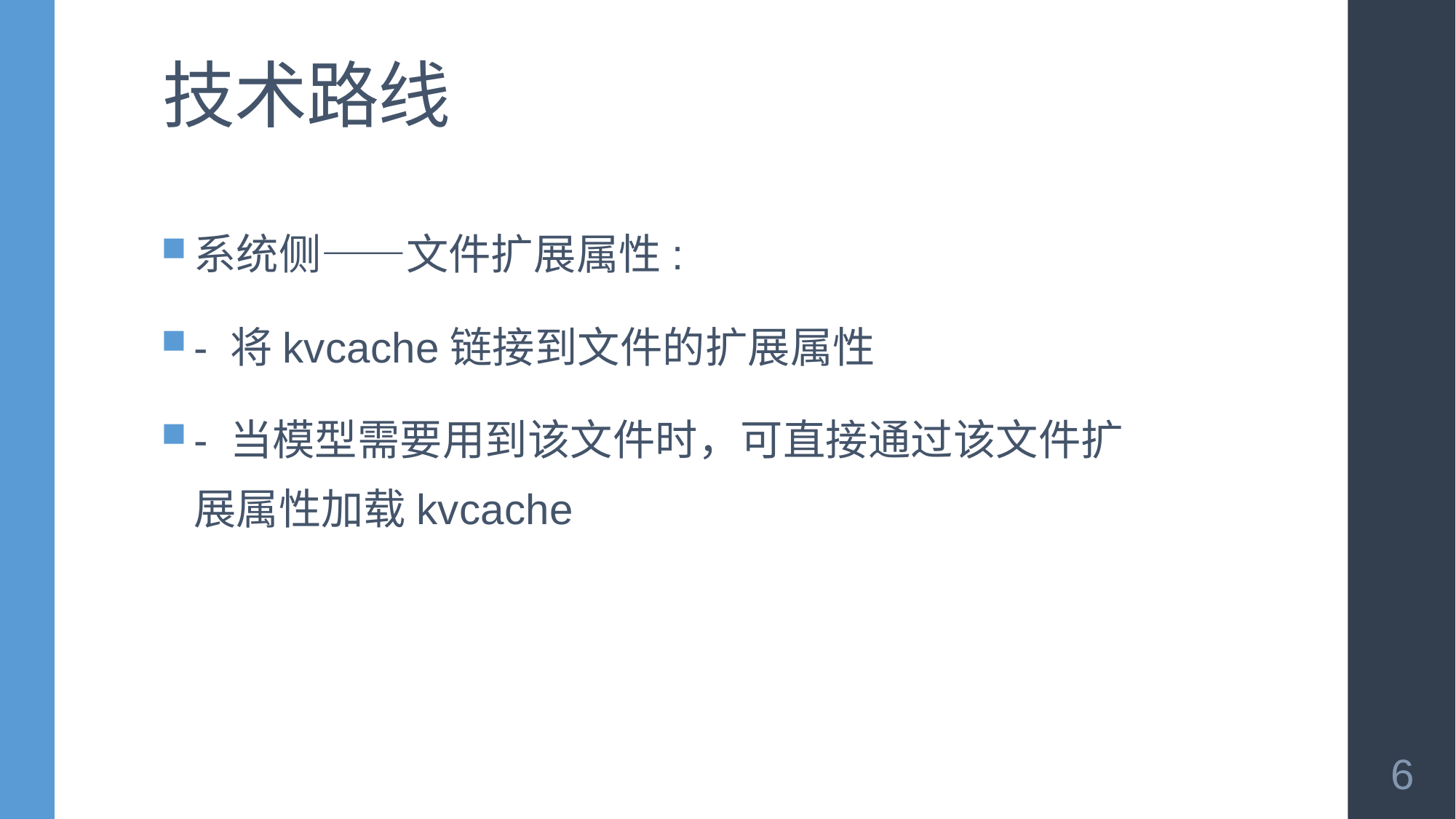

# 技术路线
系统侧——文件扩展属性:
- 将kvcache链接到文件的扩展属性
- 当模型需要用到该文件时，可直接通过该文件扩展属性加载kvcache

6